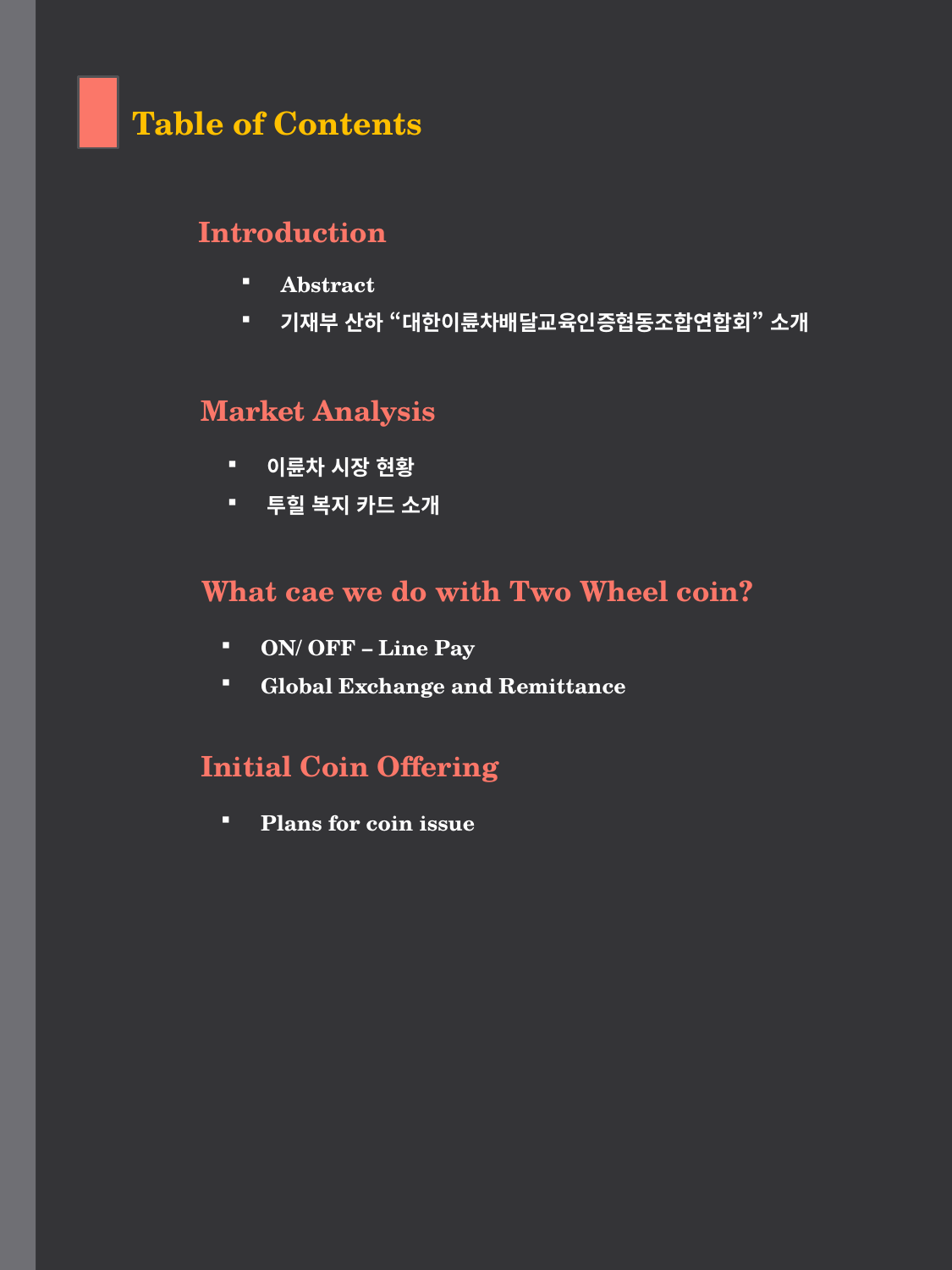

Table of Contents
Introduction
Abstract
기재부 산하 “대한이륜차배달교육인증협동조합연합회” 소개
Market Analysis
이륜차 시장 현황
투힐 복지 카드 소개
What cae we do with Two Wheel coin?
ON/ OFF – Line Pay
Global Exchange and Remittance
Initial Coin Offering
Plans for coin issue